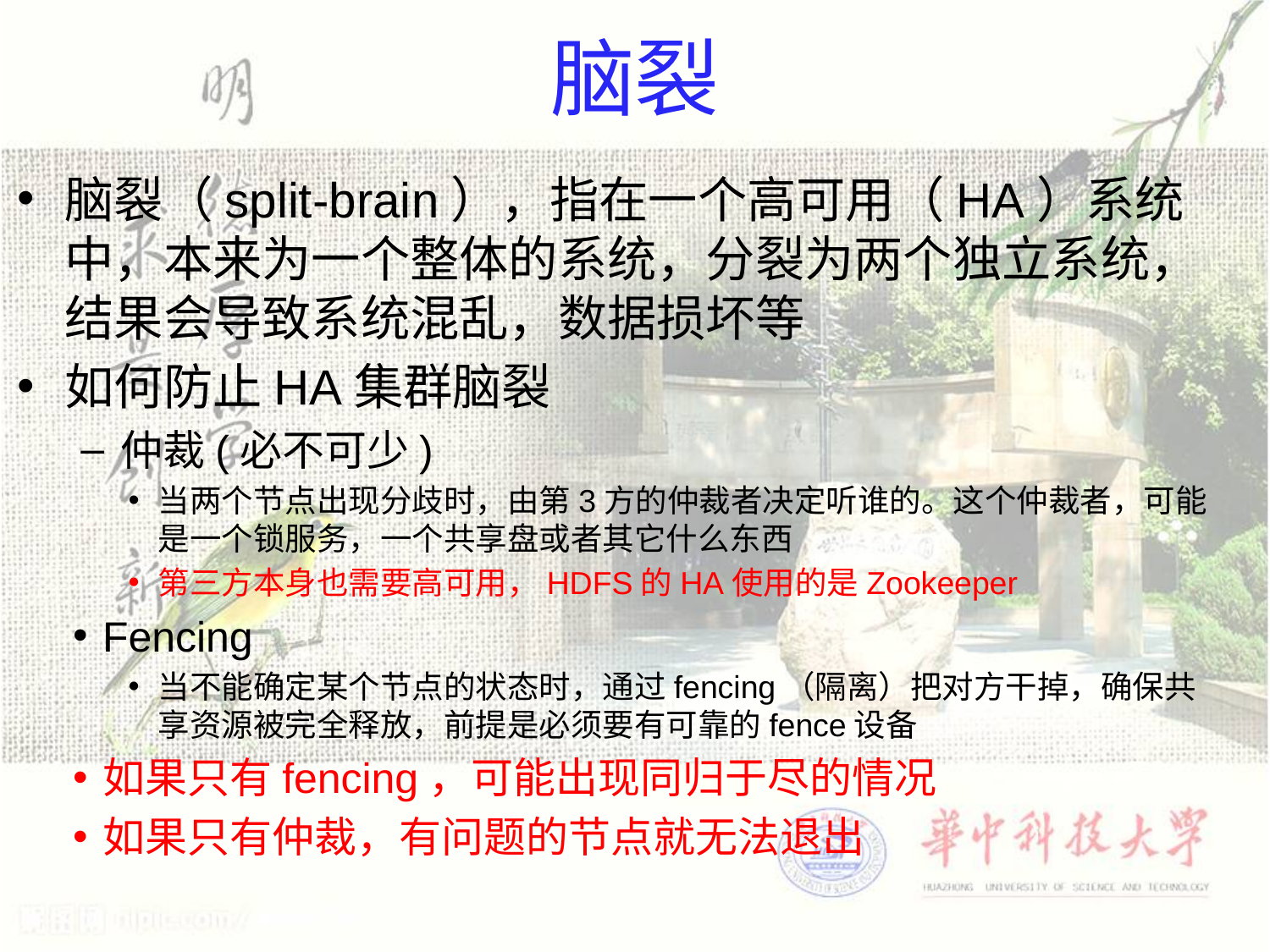

# 脑裂
脑裂（split-brain），指在一个高可用（HA）系统中，本来为一个整体的系统，分裂为两个独立系统，结果会导致系统混乱，数据损坏等
如何防止HA集群脑裂
仲裁(必不可少)
当两个节点出现分歧时，由第3方的仲裁者决定听谁的。这个仲裁者，可能是一个锁服务，一个共享盘或者其它什么东西
第三方本身也需要高可用，HDFS的HA使用的是Zookeeper
Fencing
当不能确定某个节点的状态时，通过fencing（隔离）把对方干掉，确保共享资源被完全释放，前提是必须要有可靠的fence设备
如果只有fencing，可能出现同归于尽的情况
如果只有仲裁，有问题的节点就无法退出